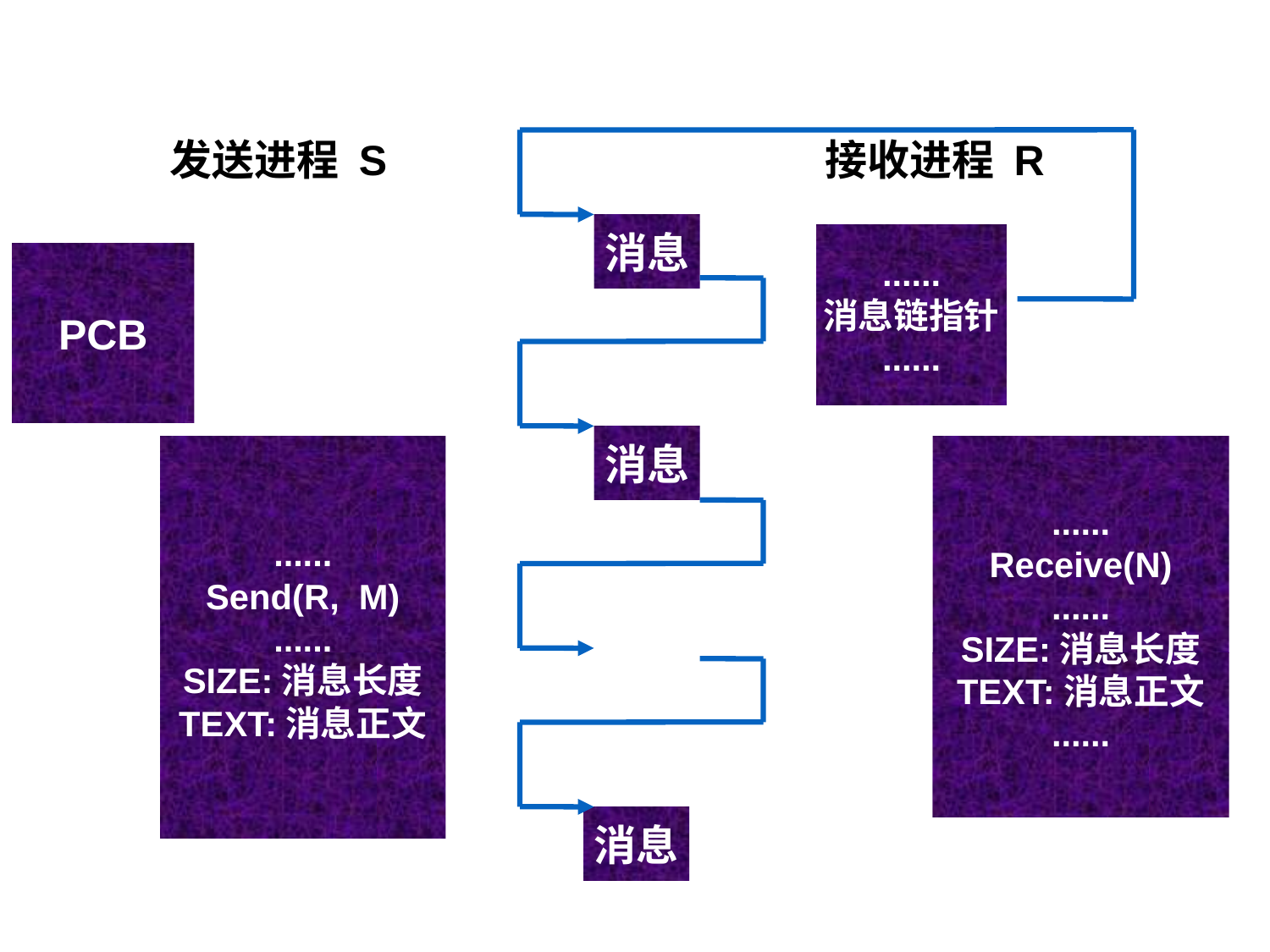

发送进程 S
接收进程 R

消息
消息
......
消息
......
消息链指针
......

......
Send(R,  M)
......
SIZE:消息长度
TEXT:消息正文
......
Receive(N)
......
SIZE:消息长度
TEXT:消息正文
......

N:
M:

PCB